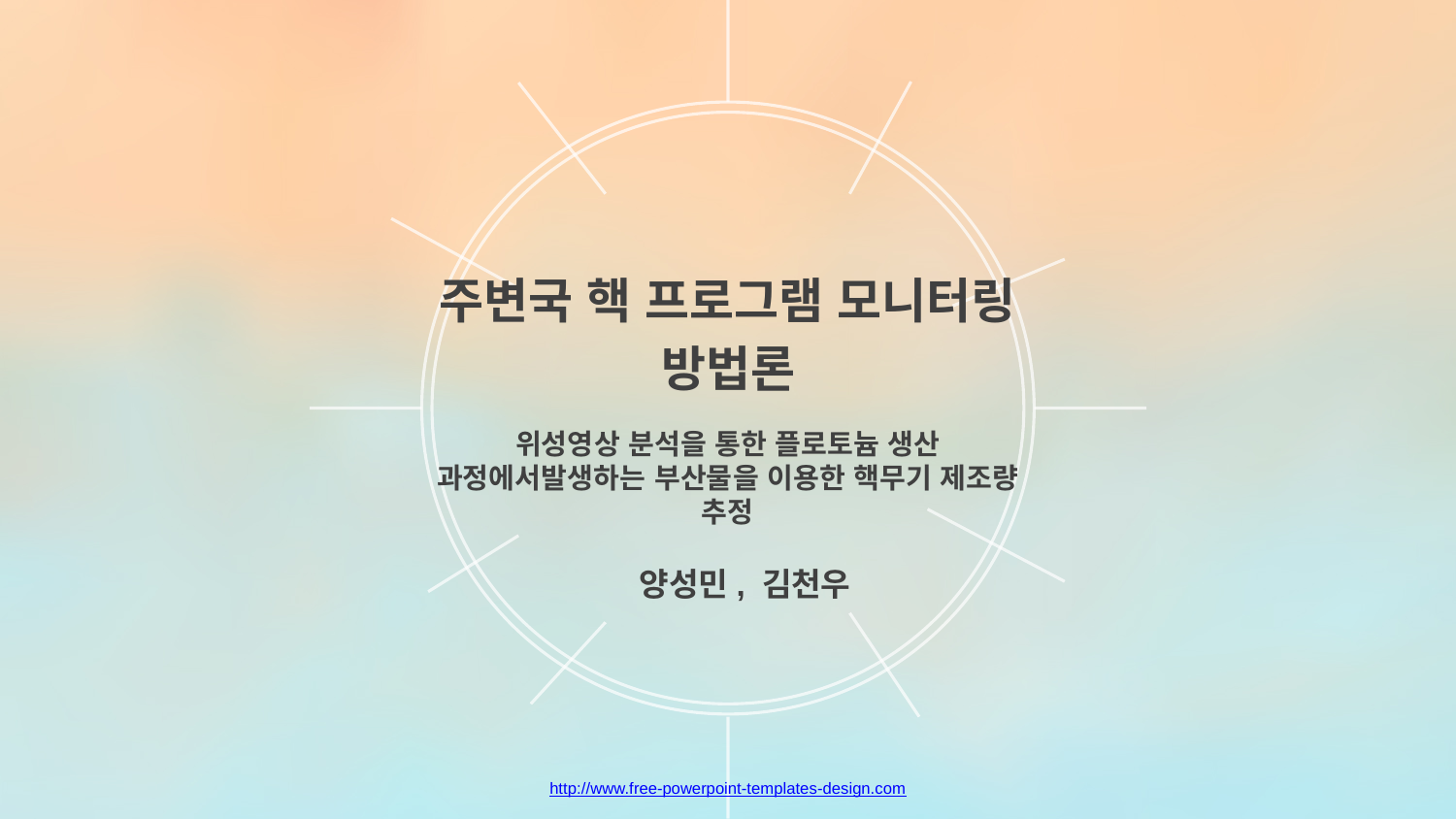

주변국 핵 프로그램 모니터링
방법론
위성영상 분석을 통한 플로토늄 생산 과정에서발생하는 부산물을 이용한 핵무기 제조량 추정
양성민, 김천우
http://www.free-powerpoint-templates-design.com